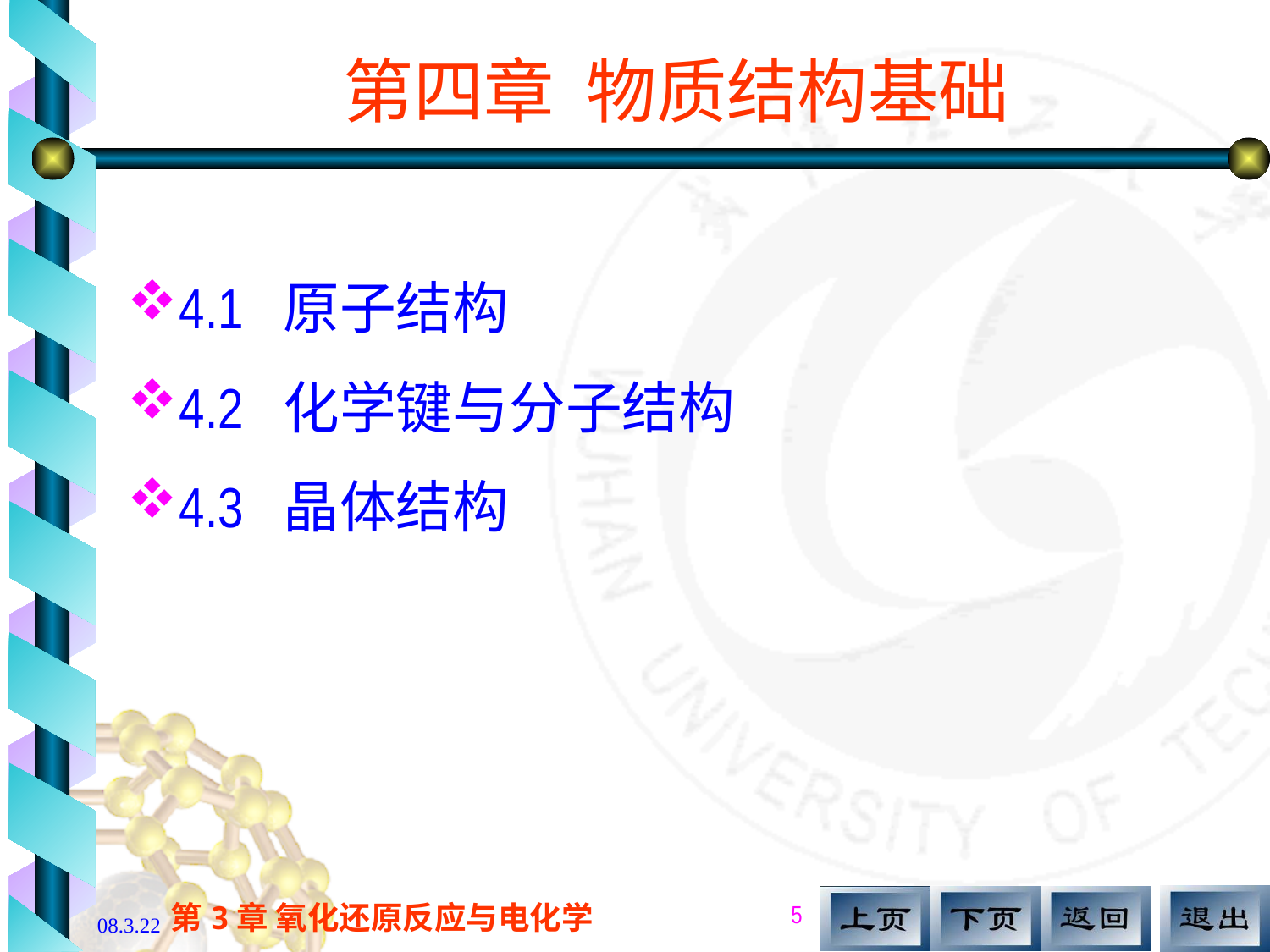

# 第四章  物质结构基础
4.1  原子结构
4.2  化学键与分子结构
4.3  晶体结构
5